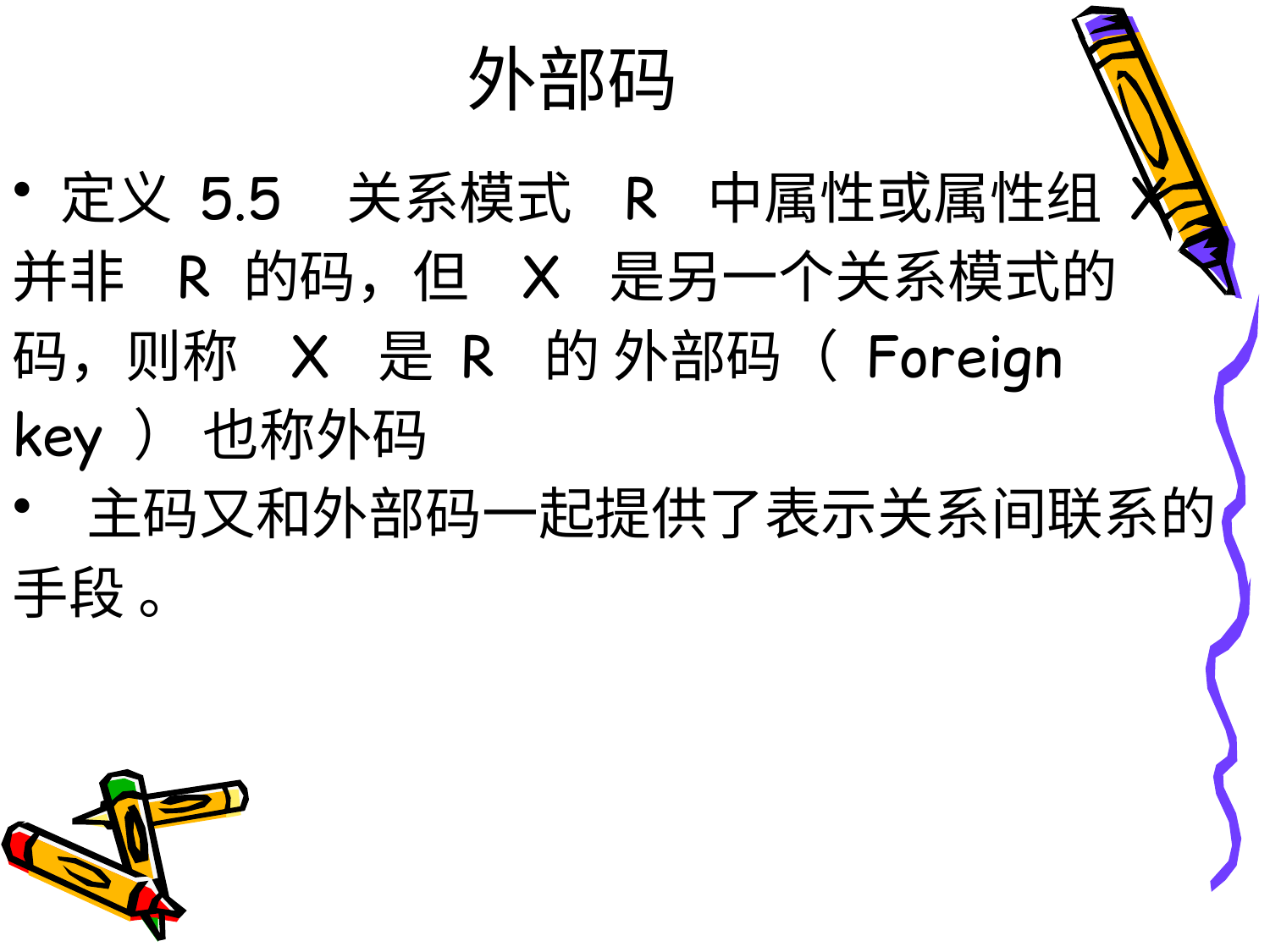

# 外部码
定义 5.5   关系模式   R  中属性或属性组 X
并非   R 的码，但   X  是另一个关系模式的
码，则称   X  是 R  的 外部码（ Foreign
key ） 也称外码
 主码又和外部码一起提供了表示关系间联系的
手段 。